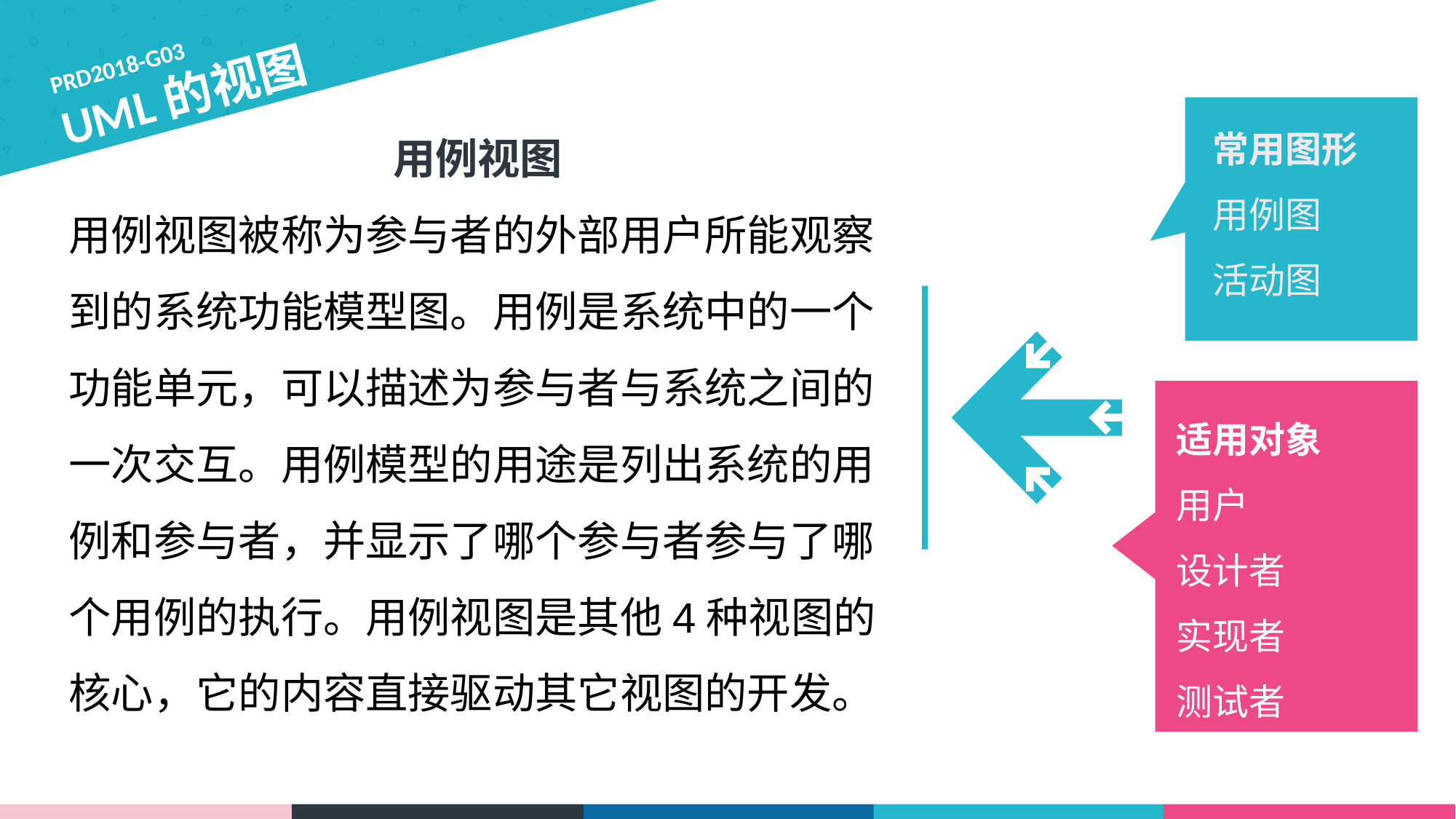

PRD2018-G03
UML的视图

常用图形
用例图
活动图
用例视图
用例视图被称为参与者的外部用户所能观察到的系统功能模型图。用例是系统中的一个功能单元，可以描述为参与者与系统之间的一次交互。用例模型的用途是列出系统的用例和参与者，并显示了哪个参与者参与了哪个用例的执行。用例视图是其他4种视图的核心，它的内容直接驱动其它视图的开发。

适用对象
用户
设计者
实现者
测试者